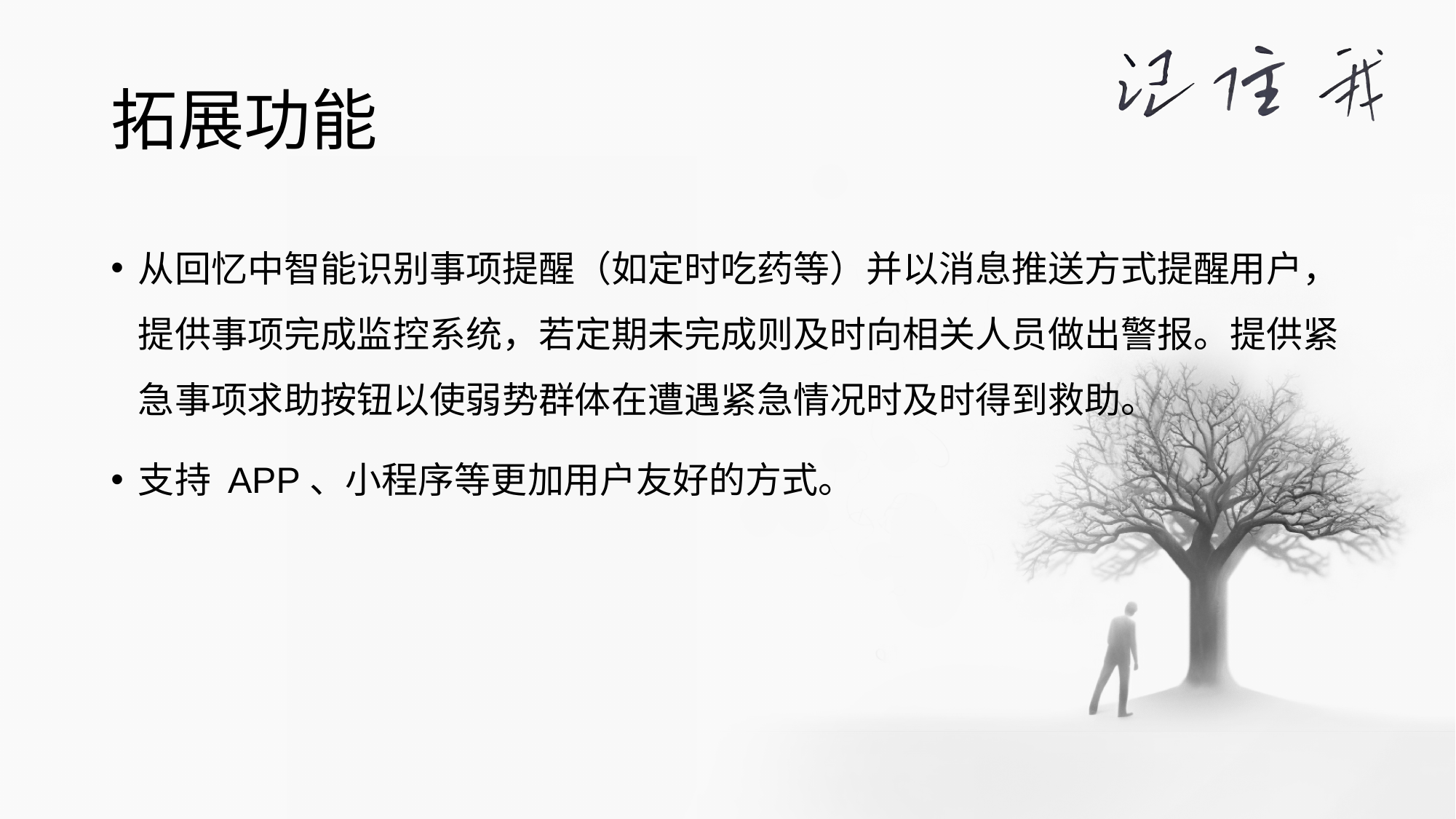

# 拓展功能
从回忆中智能识别事项提醒（如定时吃药等）并以消息推送方式提醒用户，提供事项完成监控系统，若定期未完成则及时向相关人员做出警报。提供紧急事项求助按钮以使弱势群体在遭遇紧急情况时及时得到救助。
支持 APP、小程序等更加用户友好的方式。